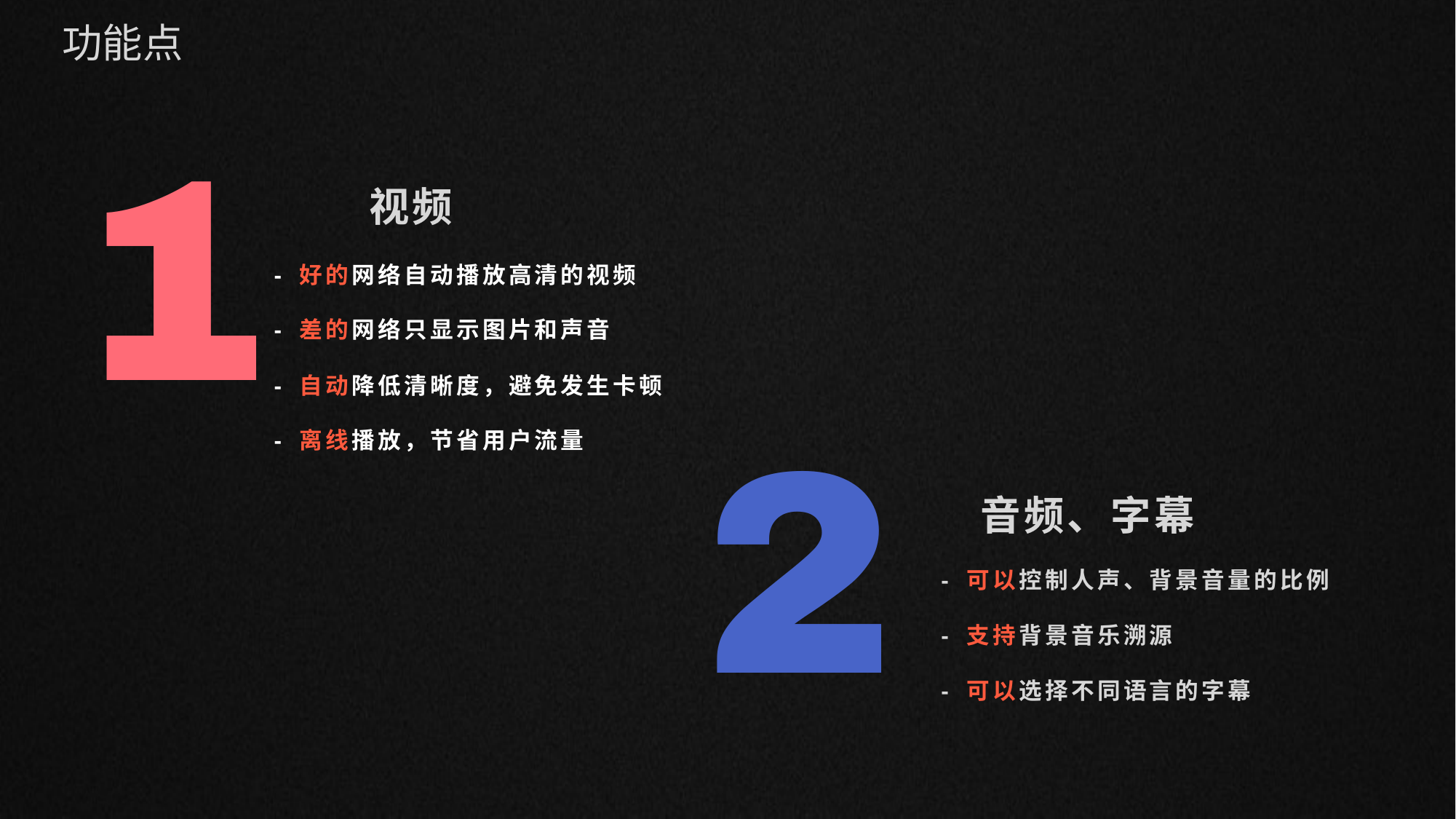

功能点
1
视频
- 好的网络自动播放高清的视频
- 差的网络只显示图片和声音
- 自动降低清晰度，避免发生卡顿
- 离线播放，节省用户流量
2
音频、字幕
- 可以控制人声、背景音量的比例
- 支持背景音乐溯源
- 可以选择不同语言的字幕